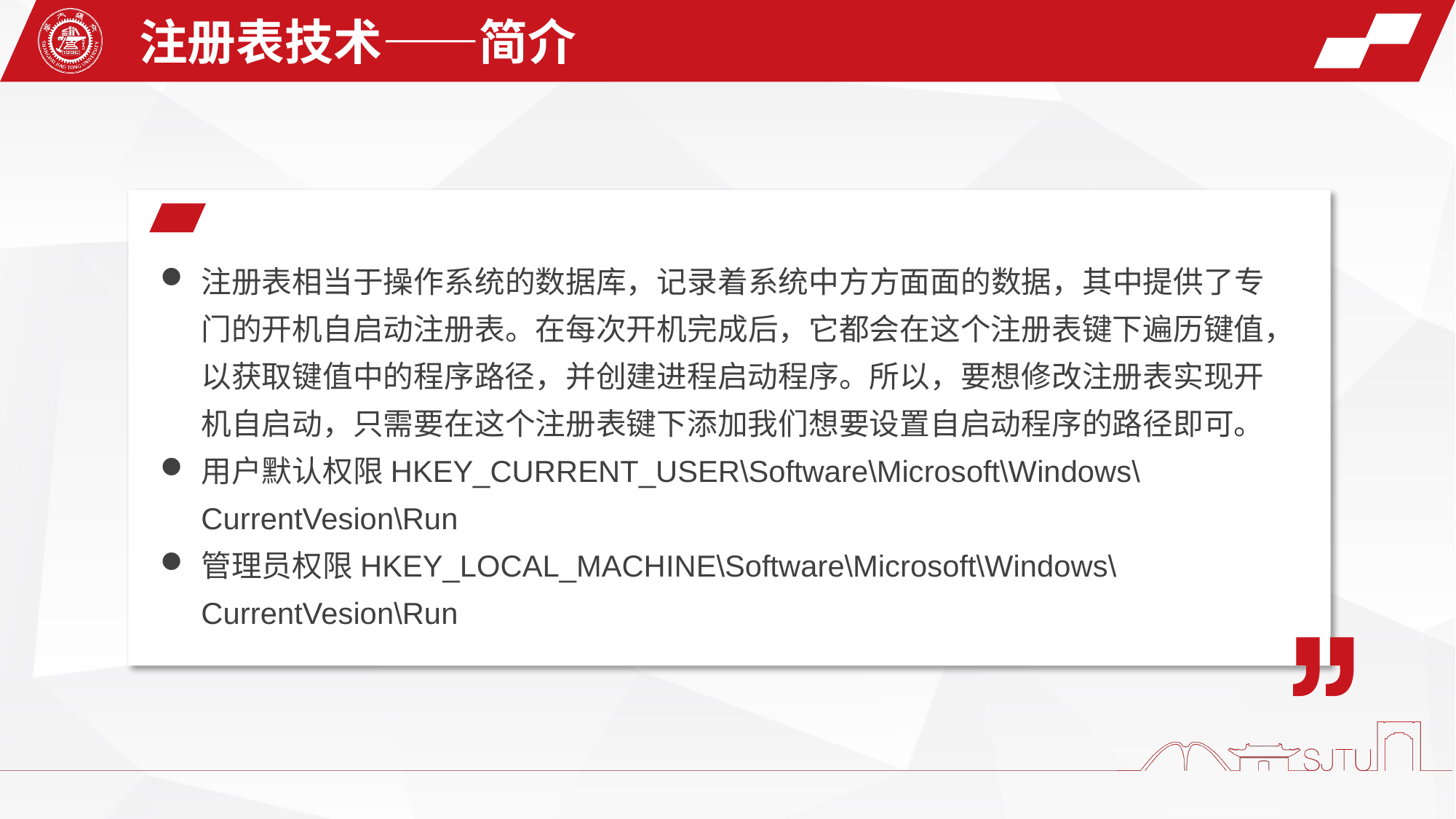

注册表技术——简介

注册表相当于操作系统的数据库，记录着系统中方方面面的数据，其中提供了专门的开机自启动注册表。在每次开机完成后，它都会在这个注册表键下遍历键值，以获取键值中的程序路径，并创建进程启动程序。所以，要想修改注册表实现开机自启动，只需要在这个注册表键下添加我们想要设置自启动程序的路径即可。
用户默认权限HKEY_CURRENT_USER\Software\Microsoft\Windows\CurrentVesion\Run
管理员权限HKEY_LOCAL_MACHINE\Software\Microsoft\Windows\CurrentVesion\Run